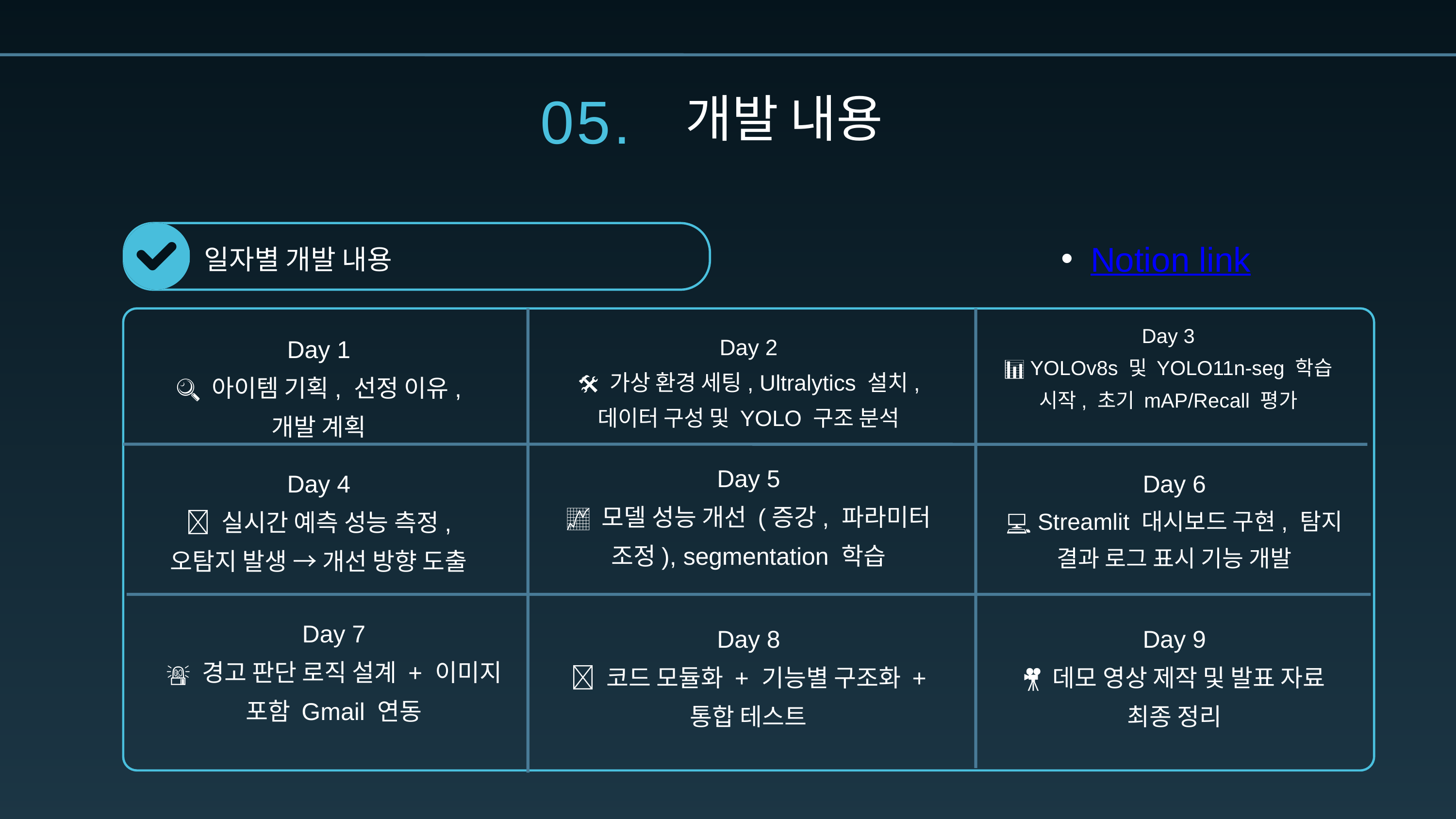

05.
개발 내용

Notion link
일자별 개발 내용

Day 3
📊 YOLOv8s 및 YOLO11n-seg 학습 시작, 초기 mAP/Recall 평가
Day 1
🔍 아이템 기획, 선정 이유, 개발 계획
Day 2
🛠️ 가상 환경 세팅, Ultralytics 설치, 데이터 구성 및 YOLO 구조 분석

Day 5
📈 모델 성능 개선 (증강, 파라미터 조정), segmentation 학습
Day 4
🧪 실시간 예측 성능 측정, 오탐지 발생 → 개선 방향 도출
Day 6
💻 Streamlit 대시보드 구현, 탐지 결과 로그 표시 기능 개발

Day 7
🚨 경고 판단 로직 설계 + 이미지 포함 Gmail 연동
Day 8
🧩 코드 모듈화 + 기능별 구조화 + 통합 테스트
Day 9
🎥 데모 영상 제작 및 발표 자료 최종 정리